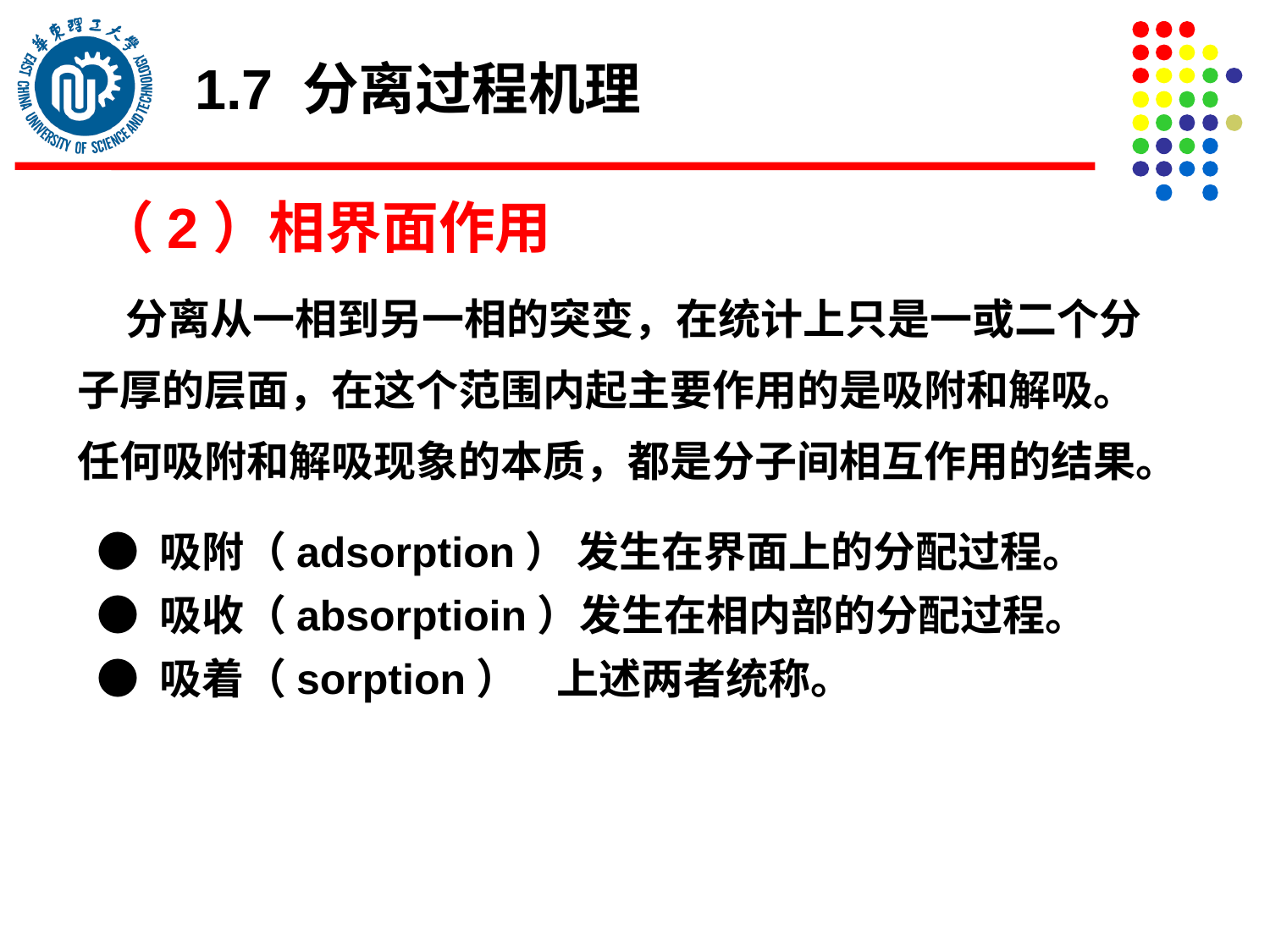

1.7 分离过程机理
# （2）相界面作用
    分离从一相到另一相的突变，在统计上只是一或二个分子厚的层面，在这个范围内起主要作用的是吸附和解吸。任何吸附和解吸现象的本质，都是分子间相互作用的结果。
● 吸附（adsorption） 发生在界面上的分配过程。
● 吸收（absorptioin）发生在相内部的分配过程。
● 吸着（sorption）    上述两者统称。